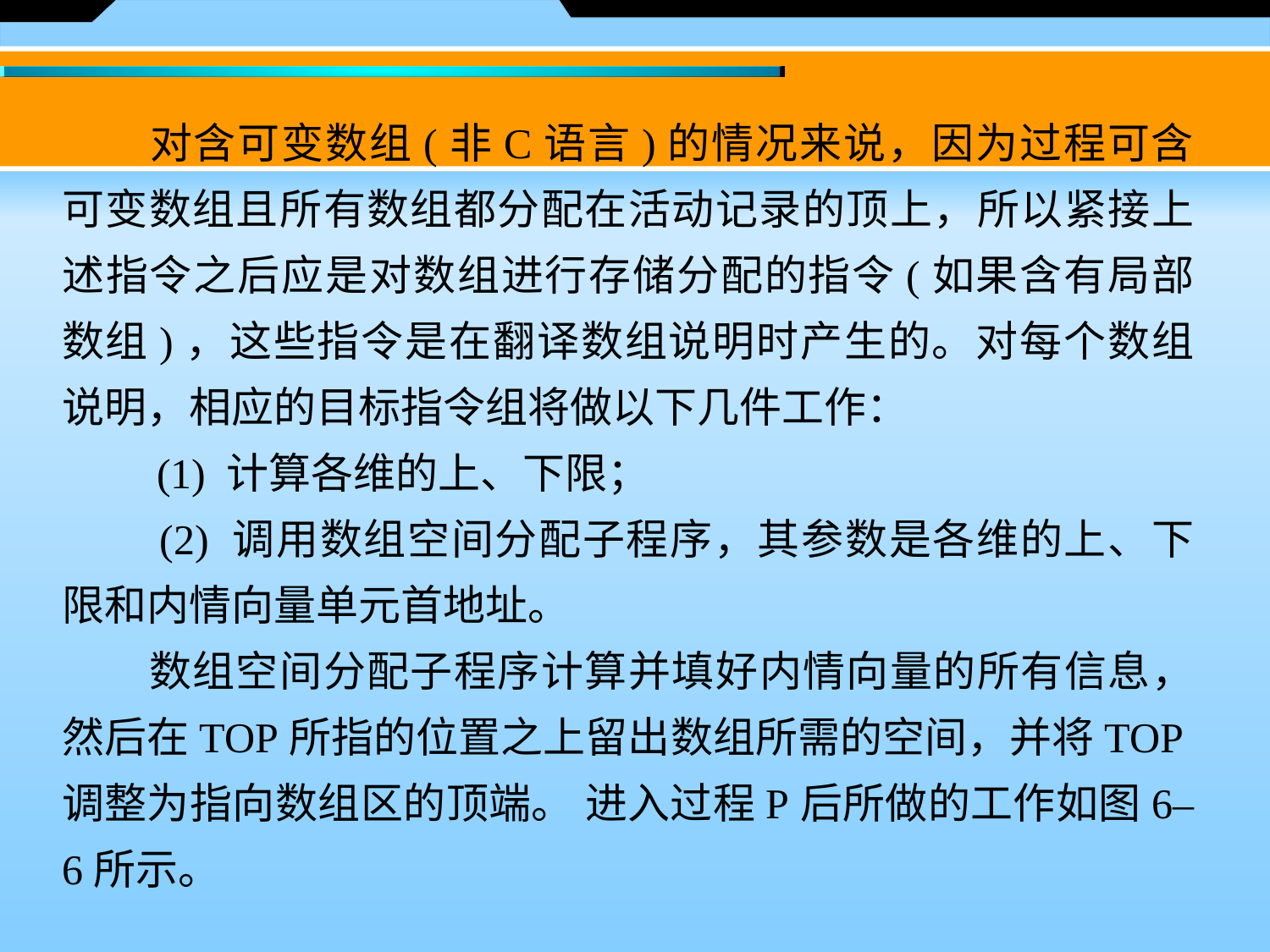

对含可变数组(非C语言)的情况来说，因为过程可含可变数组且所有数组都分配在活动记录的顶上，所以紧接上述指令之后应是对数组进行存储分配的指令(如果含有局部数组)，这些指令是在翻译数组说明时产生的。对每个数组说明，相应的目标指令组将做以下几件工作：
　　(1) 计算各维的上、下限；
　　(2) 调用数组空间分配子程序，其参数是各维的上、下限和内情向量单元首地址。
　　数组空间分配子程序计算并填好内情向量的所有信息，然后在TOP所指的位置之上留出数组所需的空间，并将TOP调整为指向数组区的顶端。 进入过程P后所做的工作如图6–6所示。